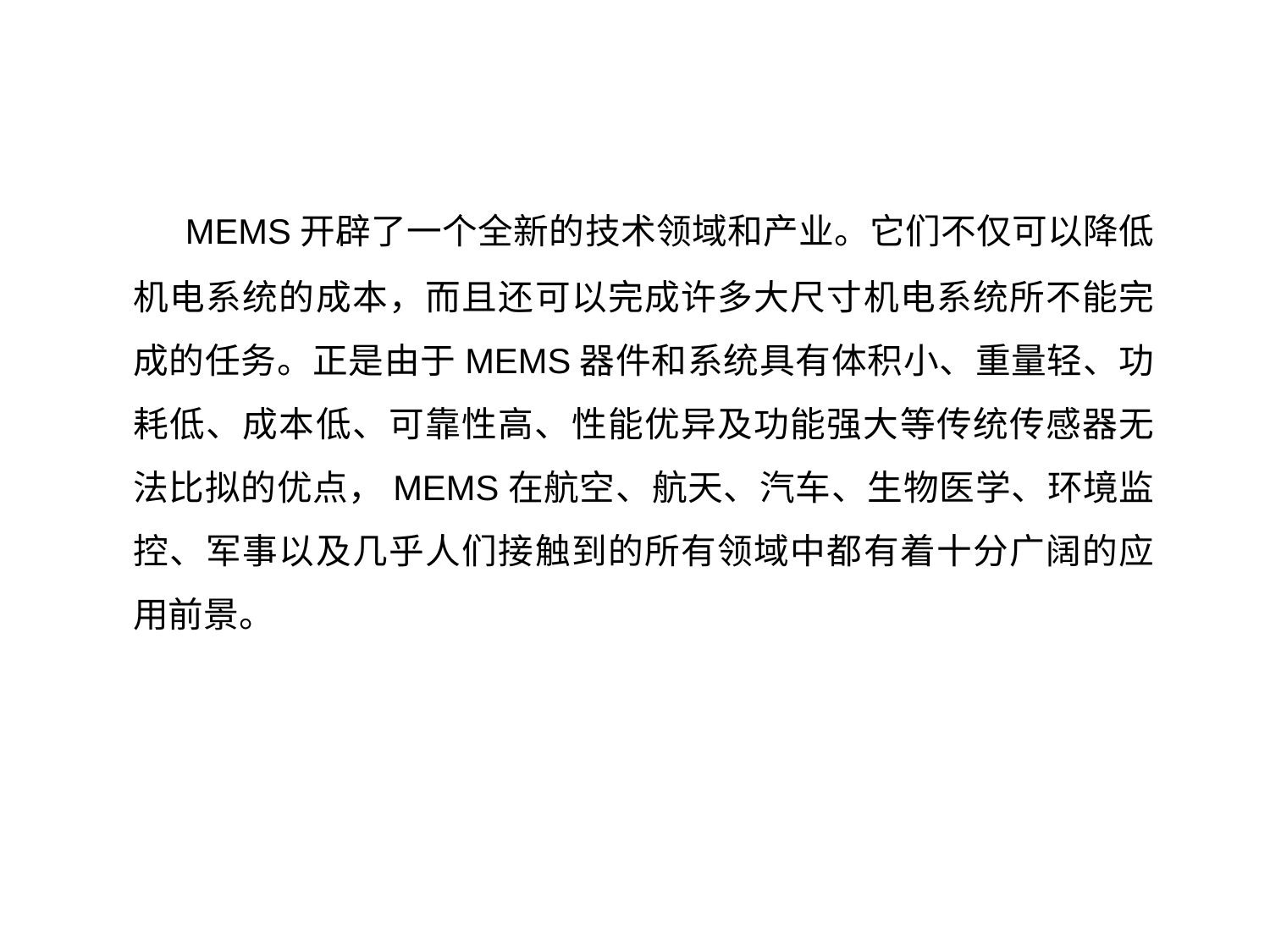

MEMS开辟了一个全新的技术领域和产业。它们不仅可以降低机电系统的成本，而且还可以完成许多大尺寸机电系统所不能完成的任务。正是由于MEMS器件和系统具有体积小、重量轻、功耗低、成本低、可靠性高、性能优异及功能强大等传统传感器无法比拟的优点，MEMS在航空、航天、汽车、生物医学、环境监控、军事以及几乎人们接触到的所有领域中都有着十分广阔的应用前景。

34